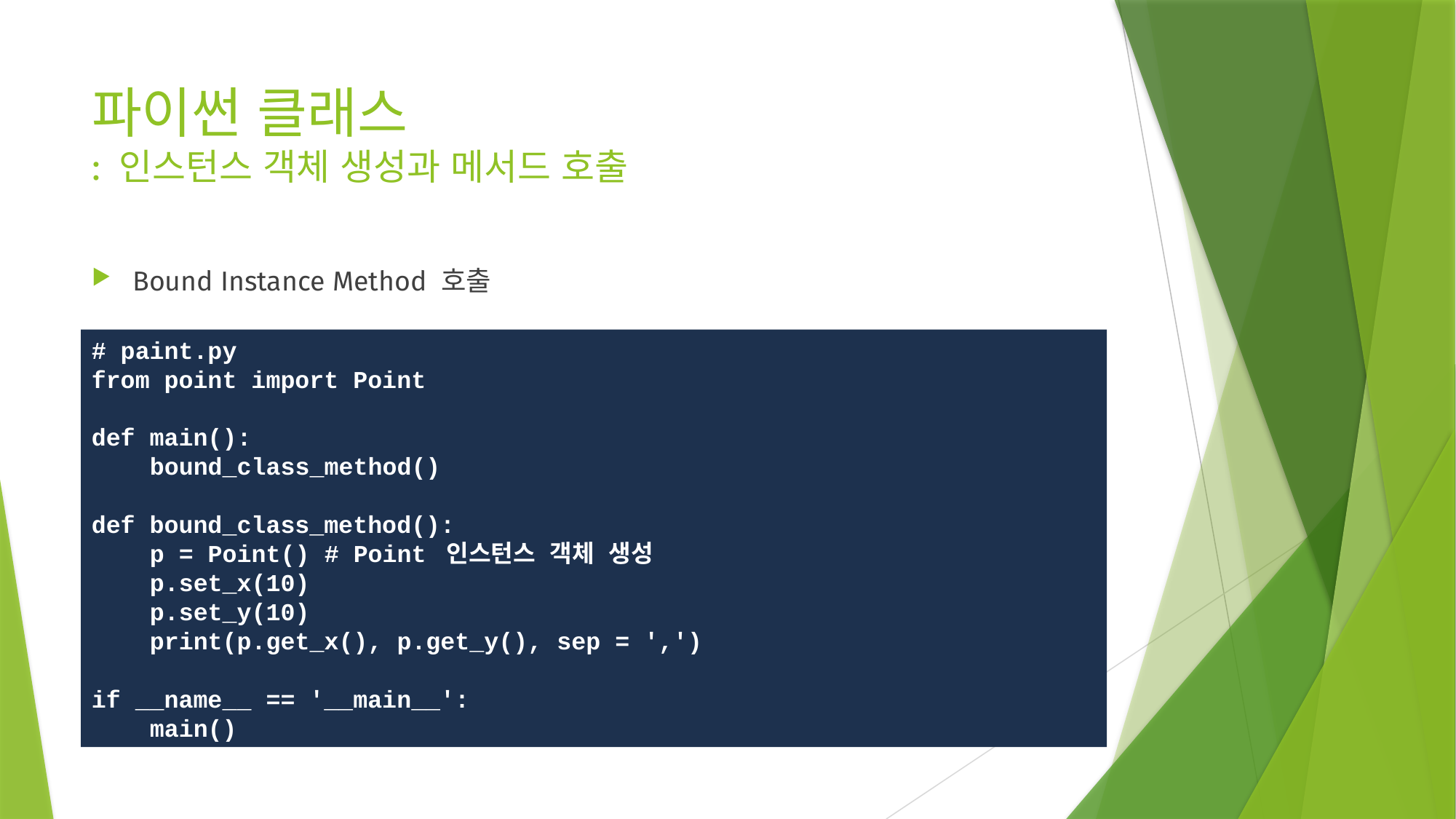

# 파이썬 클래스 : 인스턴스 객체 생성과 메서드 호출
Bound Instance Method 호출
# paint.py
from point import Point
def main():
    bound_class_method()
def bound_class_method():
    p = Point() # Point 인스턴스 객체 생성
    p.set_x(10)
    p.set_y(10)
    print(p.get_x(), p.get_y(), sep = ',')
if __name__ == '__main__':
    main()